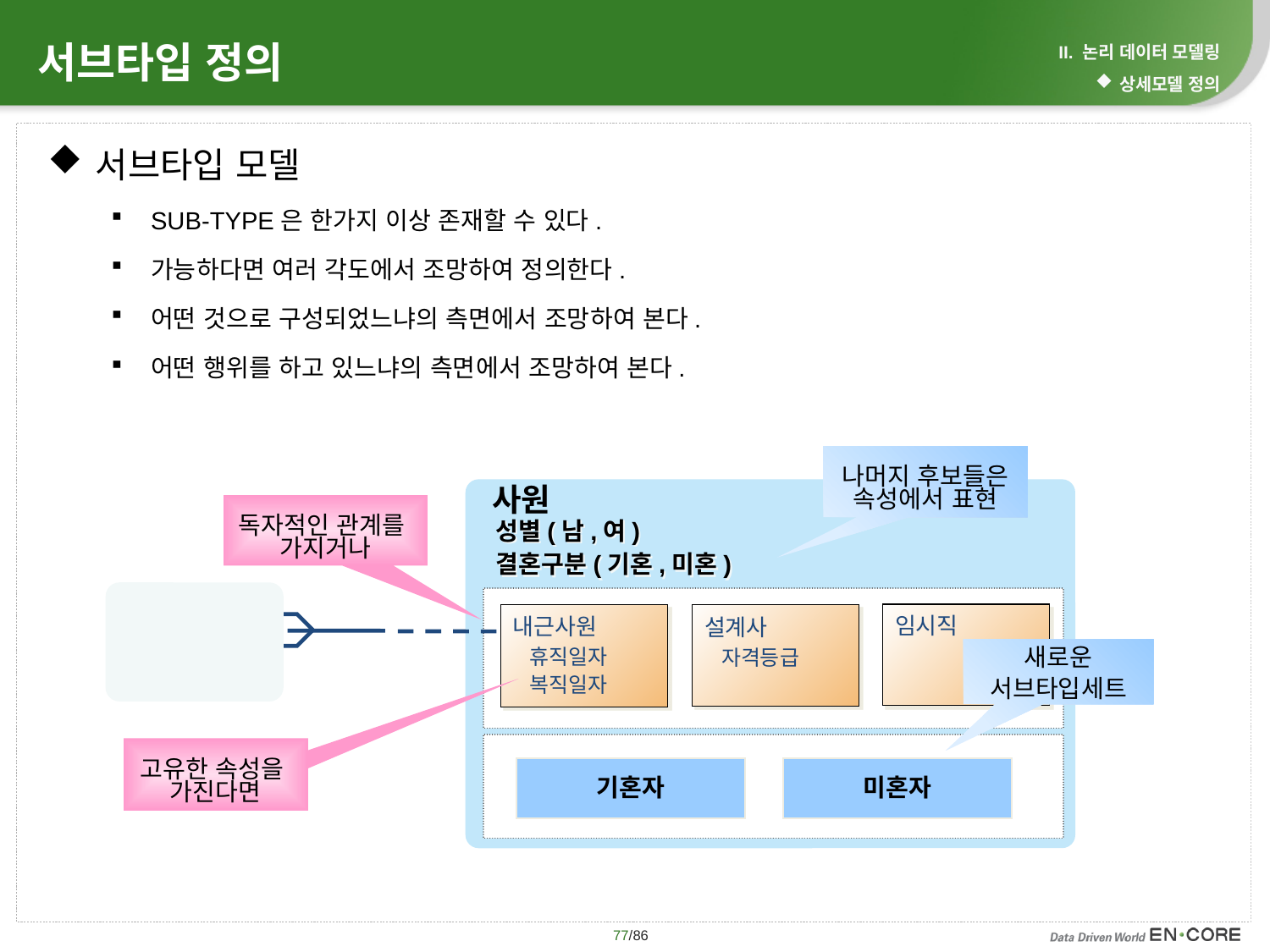

# 서브타입 정의
II. 논리 데이터 모델링
상세모델 정의
서브타입 모델
SUB-TYPE은 한가지 이상 존재할 수 있다.
가능하다면 여러 각도에서 조망하여 정의한다.
어떤 것으로 구성되었느냐의 측면에서 조망하여 본다.
어떤 행위를 하고 있느냐의 측면에서 조망하여 본다.

나머지 후보들은
속성에서 표현
사원
성별(남,여)
결혼구분(기혼,미혼)

독자적인 관계를
가지거나

내근사원
  휴직일자
  복직일자
설계사
  자격등급

임시직

새로운 서브타입세트

고유한 속성을
가진다면
기혼자
미혼자